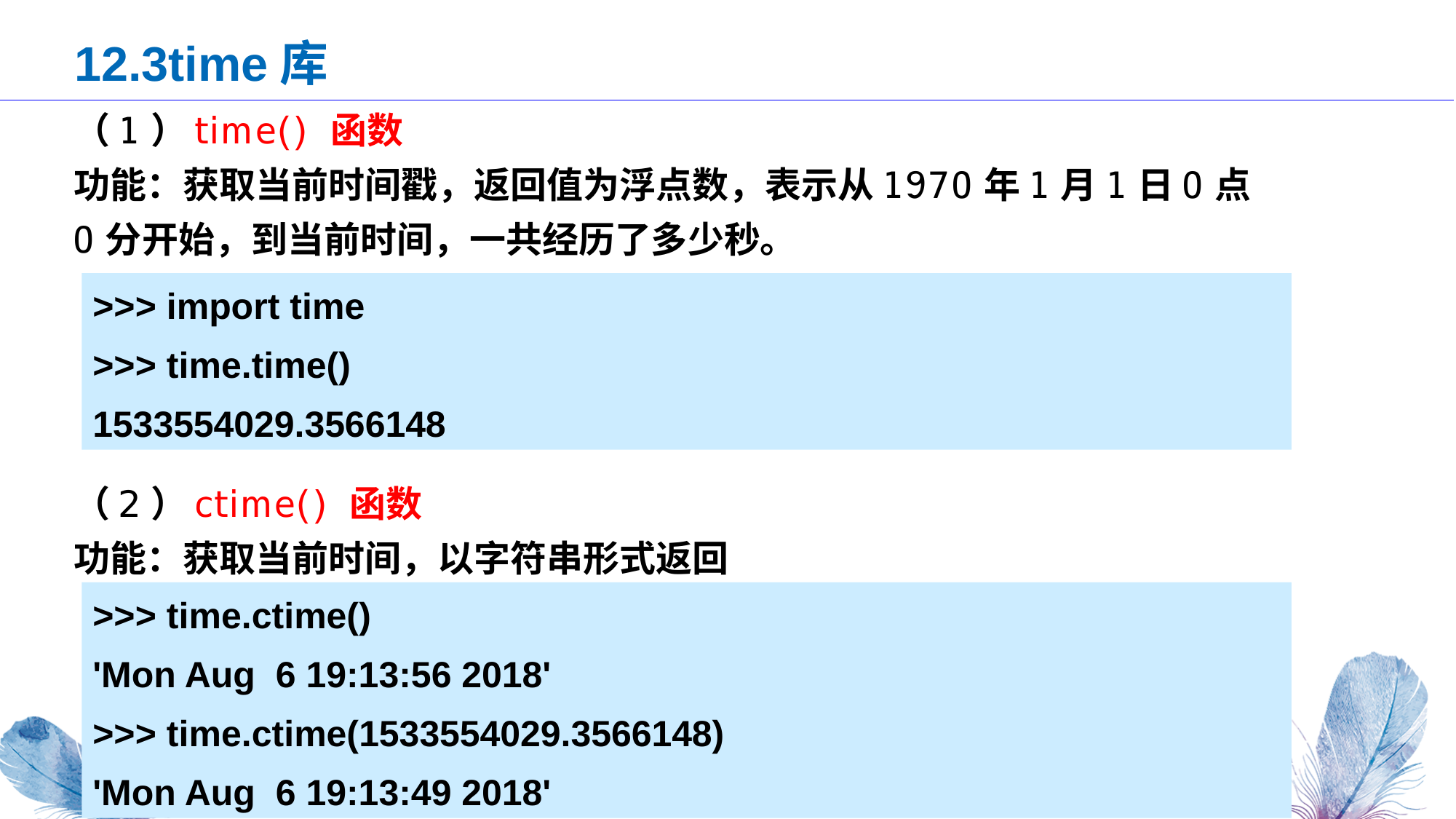

12.3time库
（1）time() 函数
功能：获取当前时间戳，返回值为浮点数，表示从1970年1月1日0点0分开始，到当前时间，一共经历了多少秒。
>>> import time
>>> time.time()
1533554029.3566148
（2）ctime() 函数
功能：获取当前时间，以字符串形式返回
>>> time.ctime()
'Mon Aug  6 19:13:56 2018'
>>> time.ctime(1533554029.3566148)
'Mon Aug  6 19:13:49 2018'